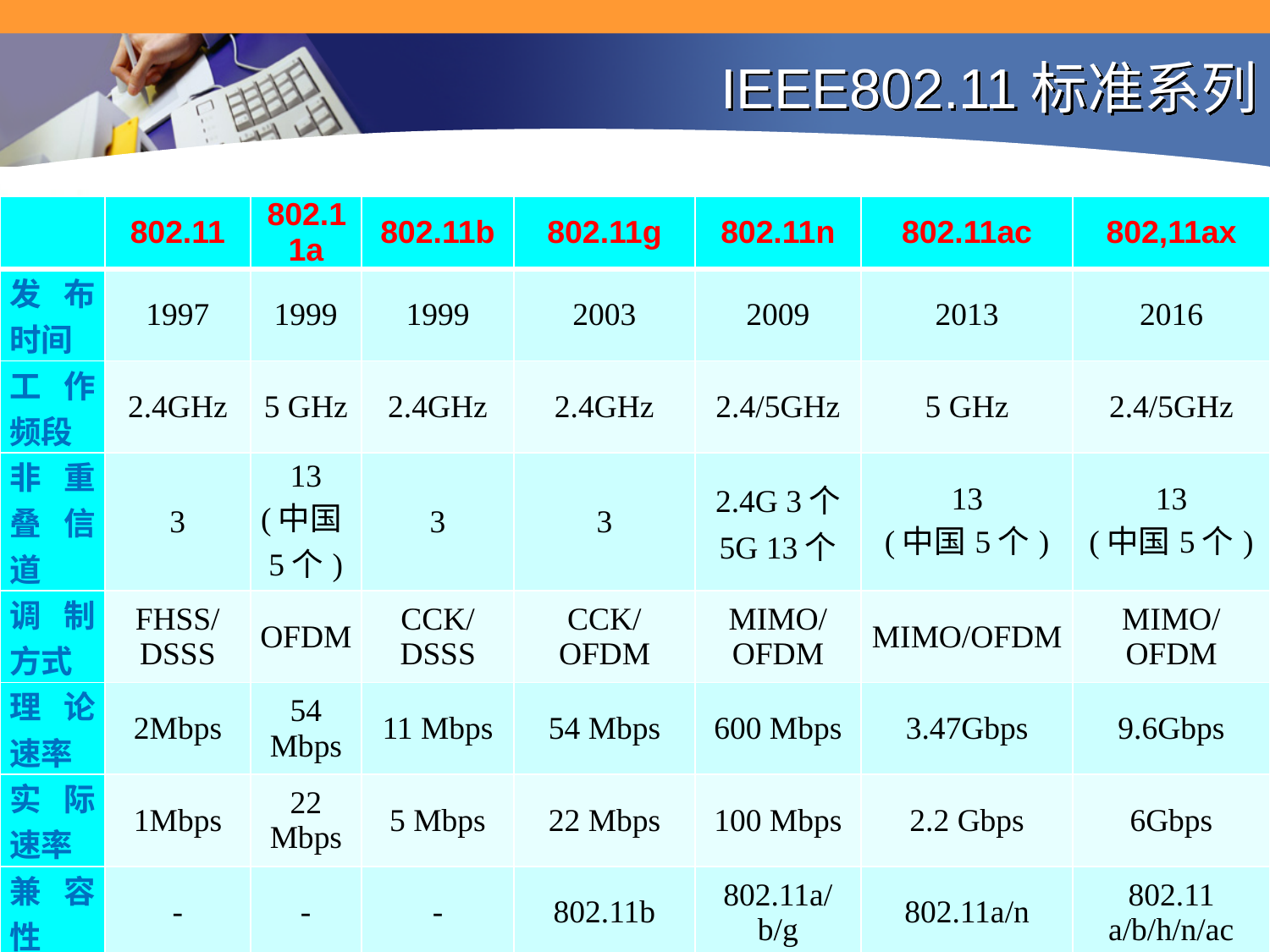

# IEEE802.11标准系列
|  | 802.11 | 802.11a | 802.11b | 802.11g | 802.11n | 802.11ac | 802,11ax |
| --- | --- | --- | --- | --- | --- | --- | --- |
| 发布时间 | 1997 | 1999 | 1999 | 2003 | 2009 | 2013 | 2016 |
| 工作频段 | 2.4GHz | 5 GHz | 2.4GHz | 2.4GHz | 2.4/5GHz | 5 GHz | 2.4/5GHz |
| 非重叠信道 | 3 | 13 (中国5个) | 3 | 3 | 2.4G 3个 5G 13个 | 13 (中国5个) | 13 (中国5个) |
| 调制方式 | FHSS/DSSS | OFDM | CCK/DSSS | CCK/OFDM | MIMO/OFDM | MIMO/OFDM | MIMO/OFDM |
| 理论速率 | 2Mbps | 54 Mbps | 11 Mbps | 54 Mbps | 600 Mbps | 3.47Gbps | 9.6Gbps |
| 实际速率 | 1Mbps | 22 Mbps | 5 Mbps | 22 Mbps | 100 Mbps | 2.2 Gbps | 6Gbps |
| 兼容性 | - | - | - | 802.11b | 802.11a/b/g | 802.11a/n | 802.11 a/b/h/n/ac |